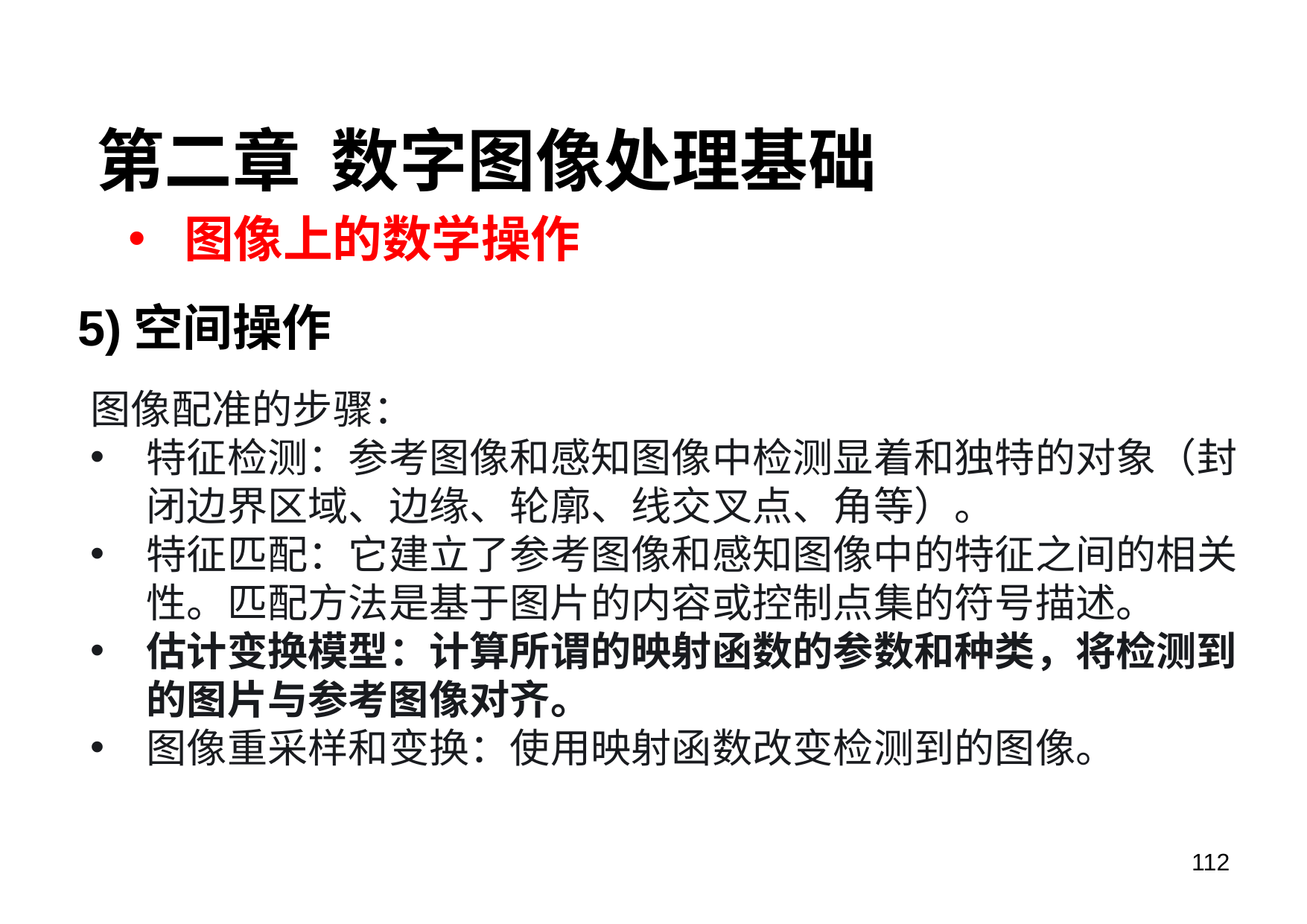

第二章  数字图像处理基础
图像上的数学操作
5)空间操作
图像配准的步骤：
特征检测：参考图像和感知图像中检测显着和独特的对象（封闭边界区域、边缘、轮廓、线交叉点、角等）。
特征匹配：它建立了参考图像和感知图像中的特征之间的相关性。匹配方法是基于图片的内容或控制点集的符号描述。
估计变换模型：计算所谓的映射函数的参数和种类，将检测到的图片与参考图像对齐。
图像重采样和变换：使用映射函数改变检测到的图像。

112